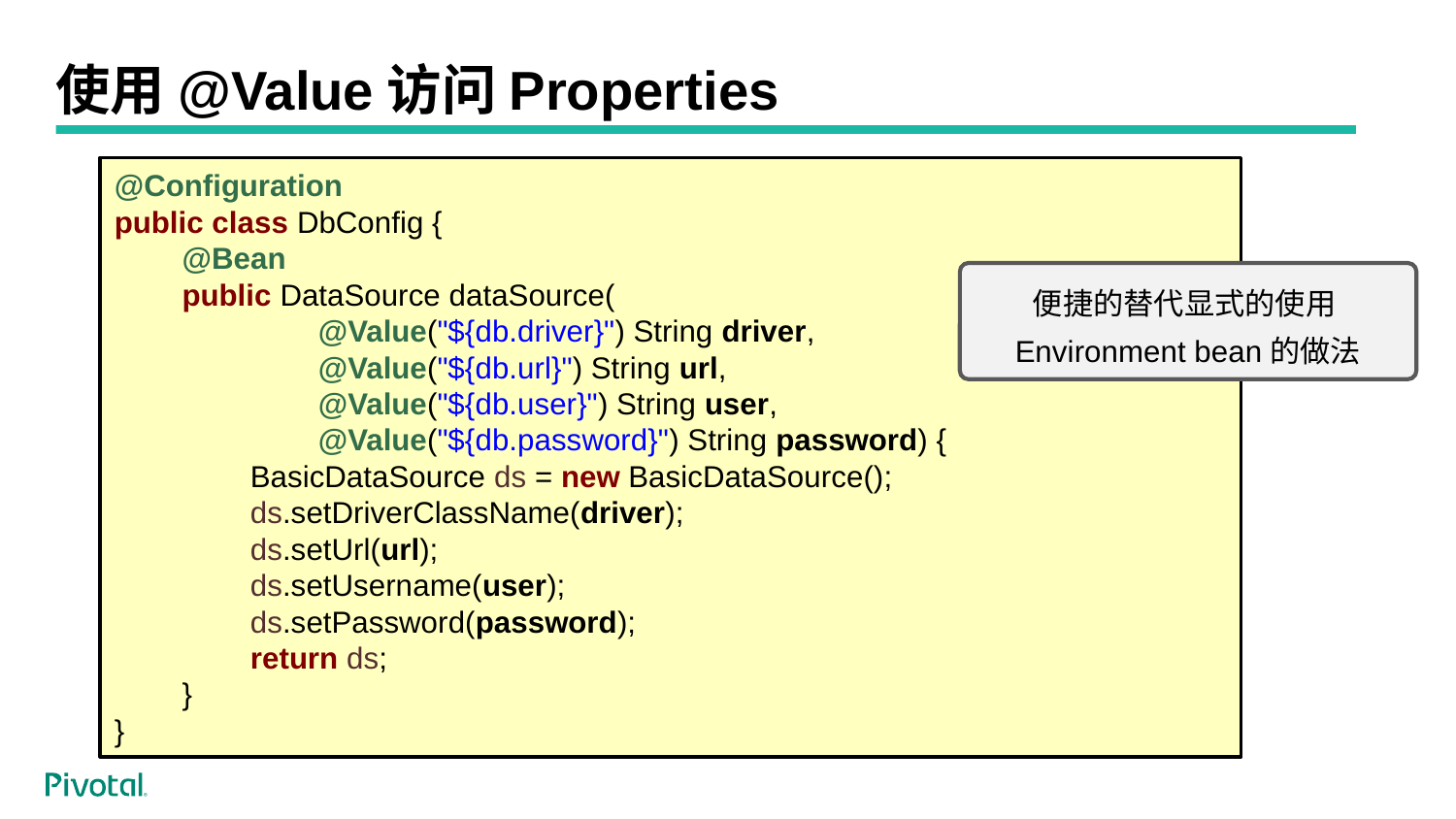

# 使用@Value访问Properties
@Configuration
public class DbConfig {
        @Bean
        public DataSource dataSource(
                        @Value("${db.driver}") String driver,
                        @Value("${db.url}") String url,
                        @Value("${db.user}") String user,
                        @Value("${db.password}") String password) {
                BasicDataSource ds = new BasicDataSource();
                ds.setDriverClassName(driver);
                ds.setUrl(url);
                ds.setUsername(user);
                ds.setPassword(password);
                return ds;
        }
}
便捷的替代显式的使用Environment bean的做法